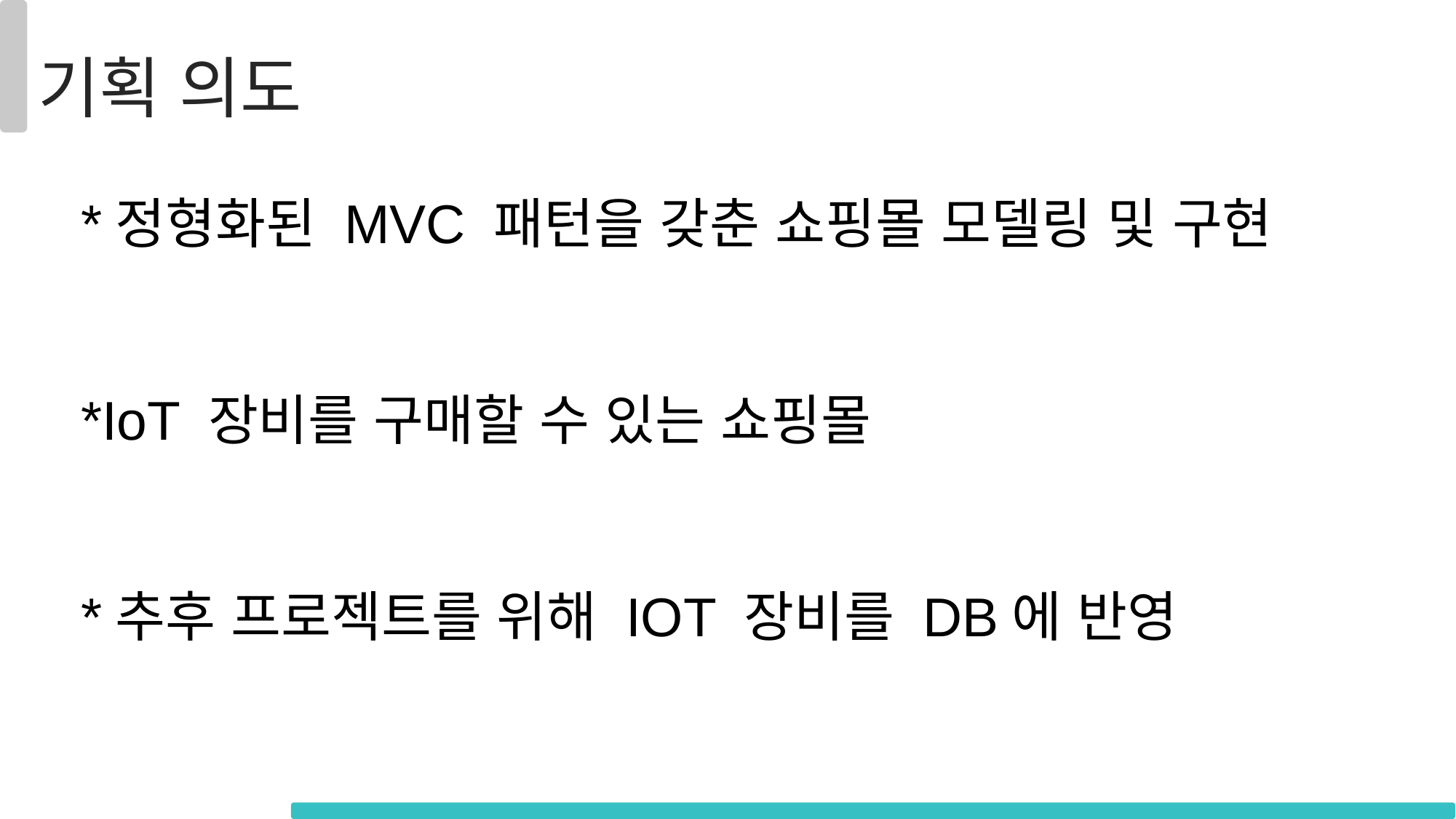

기획 의도

*정형화된 MVC 패턴을 갖춘 쇼핑몰 모델링 및 구현

*IoT 장비를 구매할 수 있는 쇼핑몰

*추후 프로젝트를 위해 IOT 장비를 DB에 반영